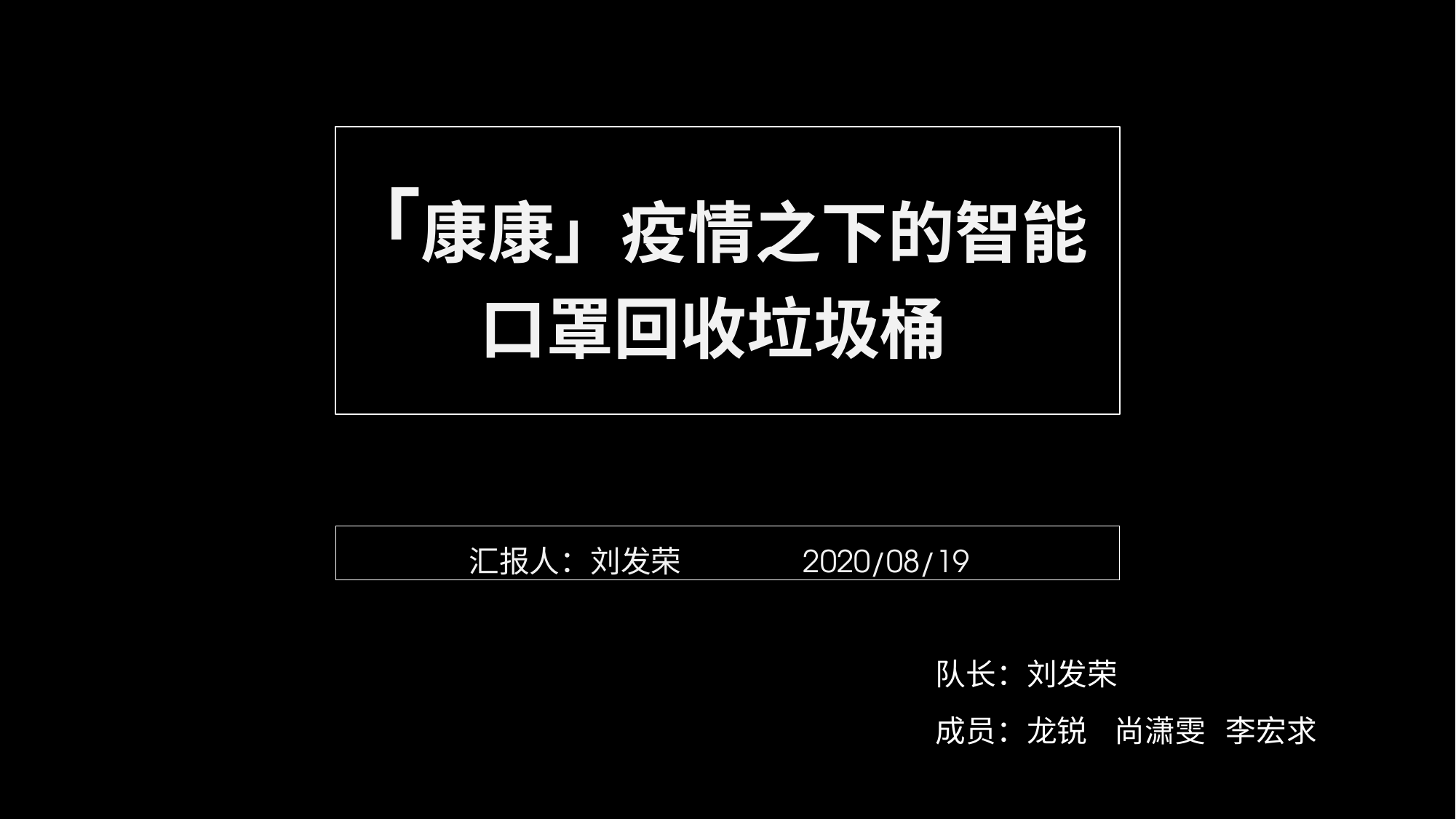

「康康」疫情之下的智能
口罩回收垃圾桶
汇报人：刘发荣                 2020/08/19
队长：刘发荣
成员：龙锐    尚潇雯   李宏求